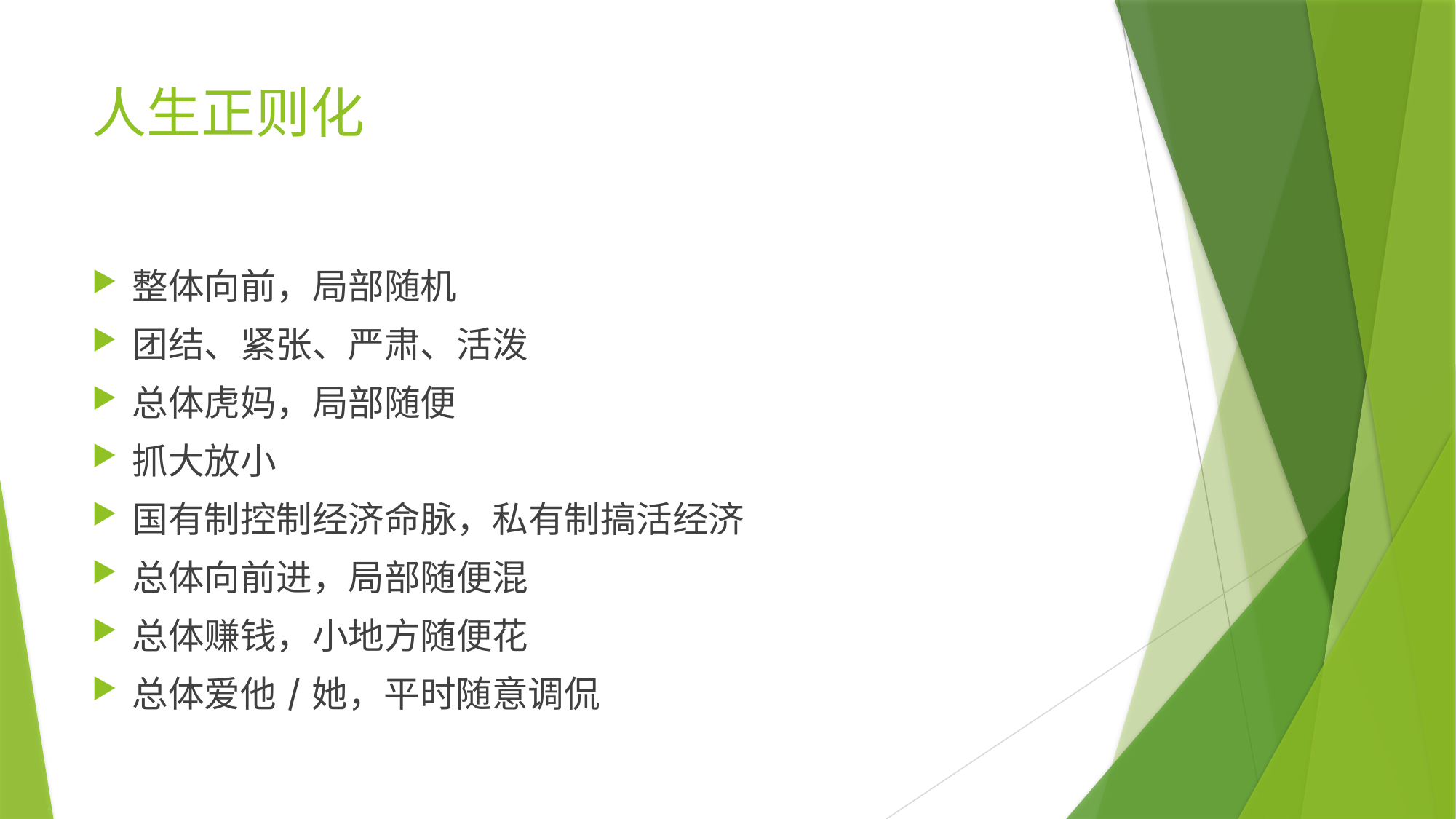

# 人生正则化
整体向前，局部随机
团结、紧张、严肃、活泼
总体虎妈，局部随便
抓大放小
国有制控制经济命脉，私有制搞活经济
总体向前进，局部随便混
总体赚钱，小地方随便花
总体爱他/她，平时随意调侃